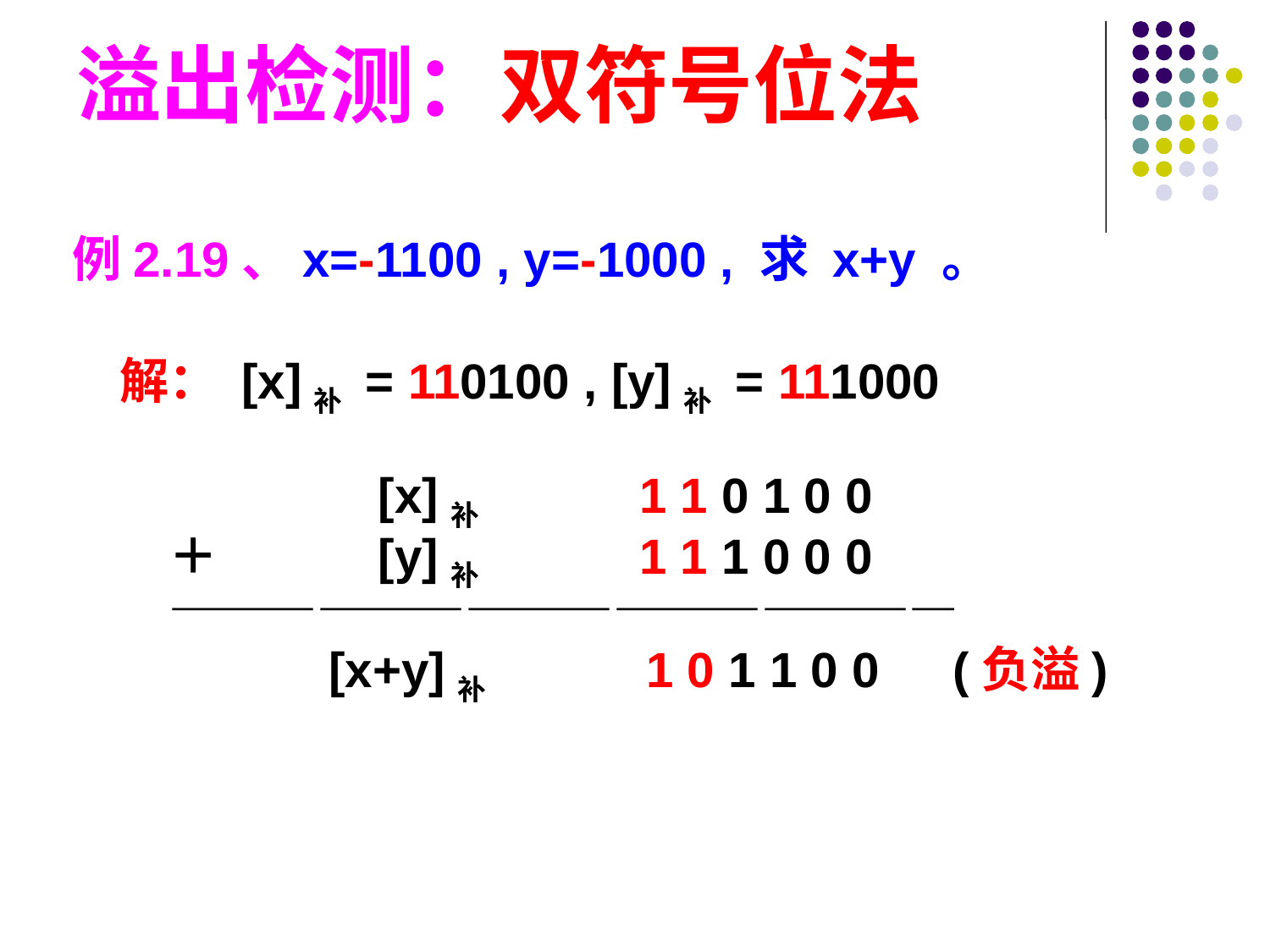

溢出检测：双符号位法
例2.19、x=-1100 , y=-1000 , 求 x+y 。
解： [x]补 = 110100 , [y]补 = 111000
　　　　　[x]补　　　1 1 0 1 0 0
　＋　　　[y]补　　　1 1 1 0 0 0
　————————————————
　　　　[x+y]补　　　1 0 1 1 0 0　(负溢)
#
47